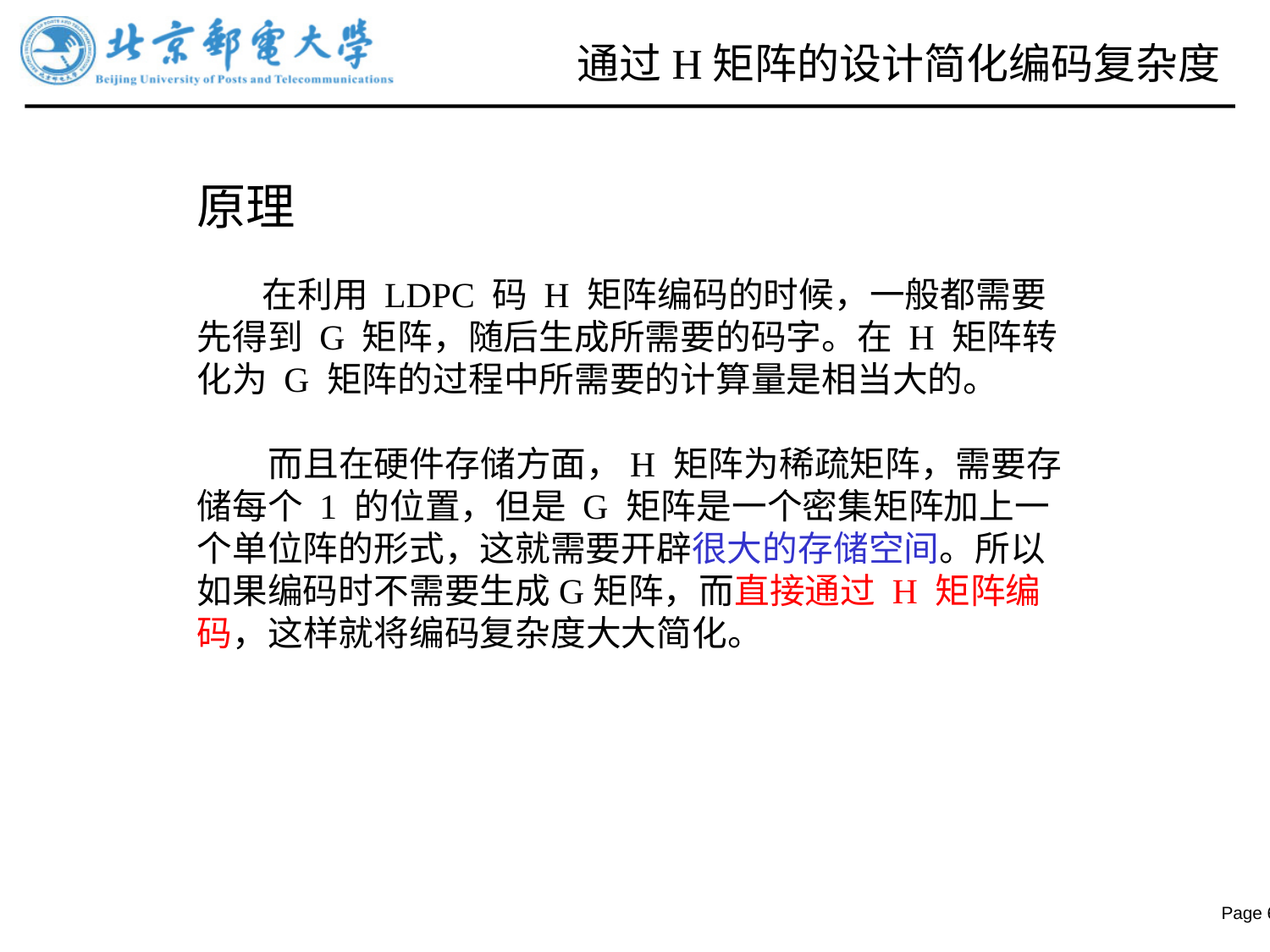

# 通过H矩阵的设计简化编码复杂度
原理

        在利用 LDPC 码 H 矩阵编码的时候，一般都需要先得到 G 矩阵，随后生成所需要的码字。在 H 矩阵转化为 G 矩阵的过程中所需要的计算量是相当大的。

        而且在硬件存储方面，H 矩阵为稀疏矩阵，需要存储每个 1 的位置，但是 G 矩阵是一个密集矩阵加上一个单位阵的形式，这就需要开辟很大的存储空间。所以如果编码时不需要生成G矩阵，而直接通过 H 矩阵编码，这样就将编码复杂度大大简化。